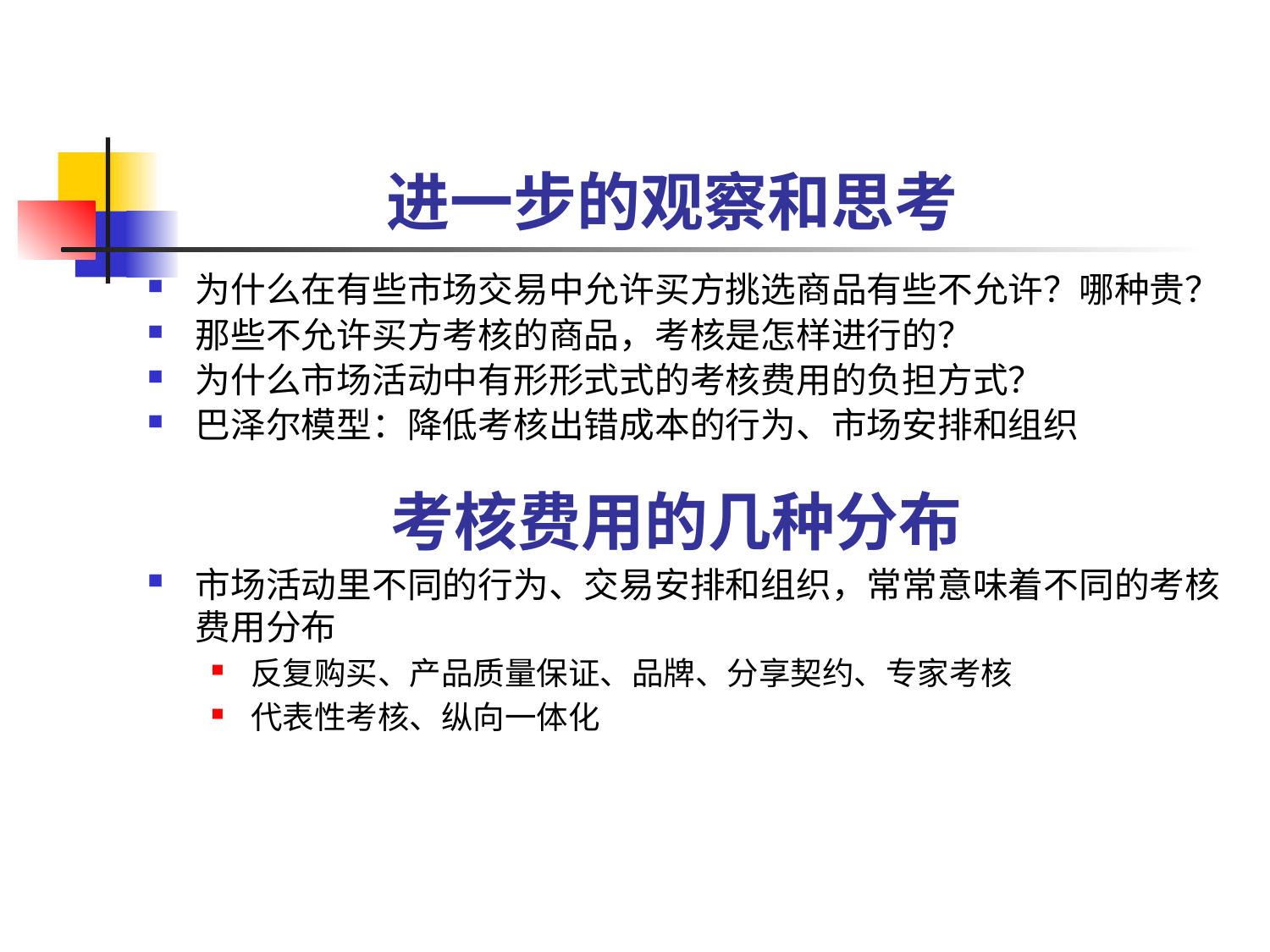

# 进一步的观察和思考
为什么在有些市场交易中允许买方挑选商品有些不允许？哪种贵？
那些不允许买方考核的商品，考核是怎样进行的？
为什么市场活动中有形形式式的考核费用的负担方式？
巴泽尔模型：降低考核出错成本的行为、市场安排和组织

考核费用的几种分布
市场活动里不同的行为、交易安排和组织，常常意味着不同的考核费用分布
反复购买、产品质量保证、品牌、分享契约、专家考核
代表性考核、纵向一体化